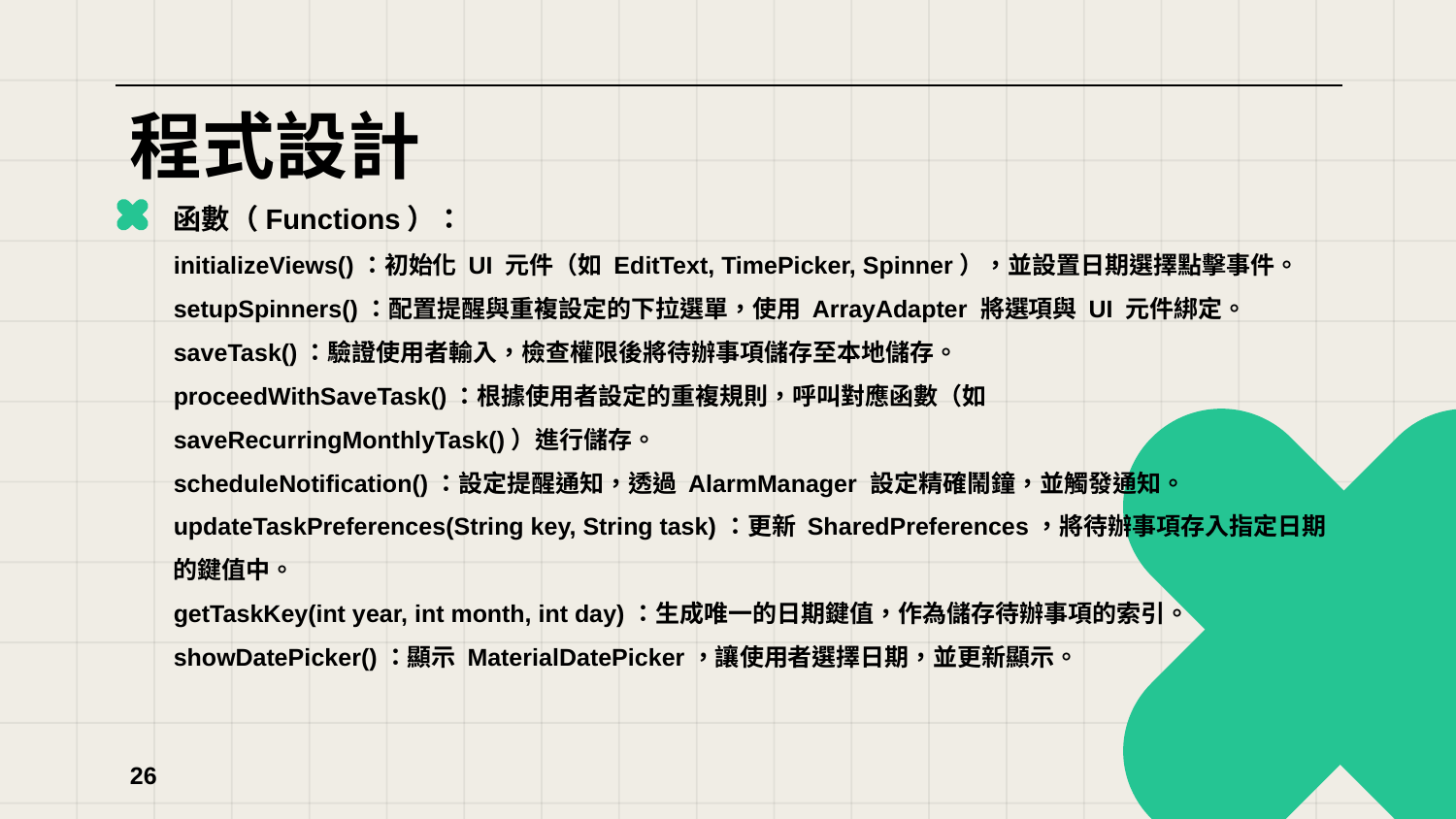

# 程式設計
函數（Functions）：
initializeViews()：初始化 UI 元件（如 EditText, TimePicker, Spinner），並設置日期選擇點擊事件。
setupSpinners()：配置提醒與重複設定的下拉選單，使用 ArrayAdapter 將選項與 UI 元件綁定。
saveTask()：驗證使用者輸入，檢查權限後將待辦事項儲存至本地儲存。
proceedWithSaveTask()：根據使用者設定的重複規則，呼叫對應函數（如 saveRecurringMonthlyTask()）進行儲存。
scheduleNotification()：設定提醒通知，透過 AlarmManager 設定精確鬧鐘，並觸發通知。
updateTaskPreferences(String key, String task)：更新 SharedPreferences，將待辦事項存入指定日期的鍵值中。
getTaskKey(int year, int month, int day)：生成唯一的日期鍵值，作為儲存待辦事項的索引。
showDatePicker()：顯示 MaterialDatePicker，讓使用者選擇日期，並更新顯示。

26